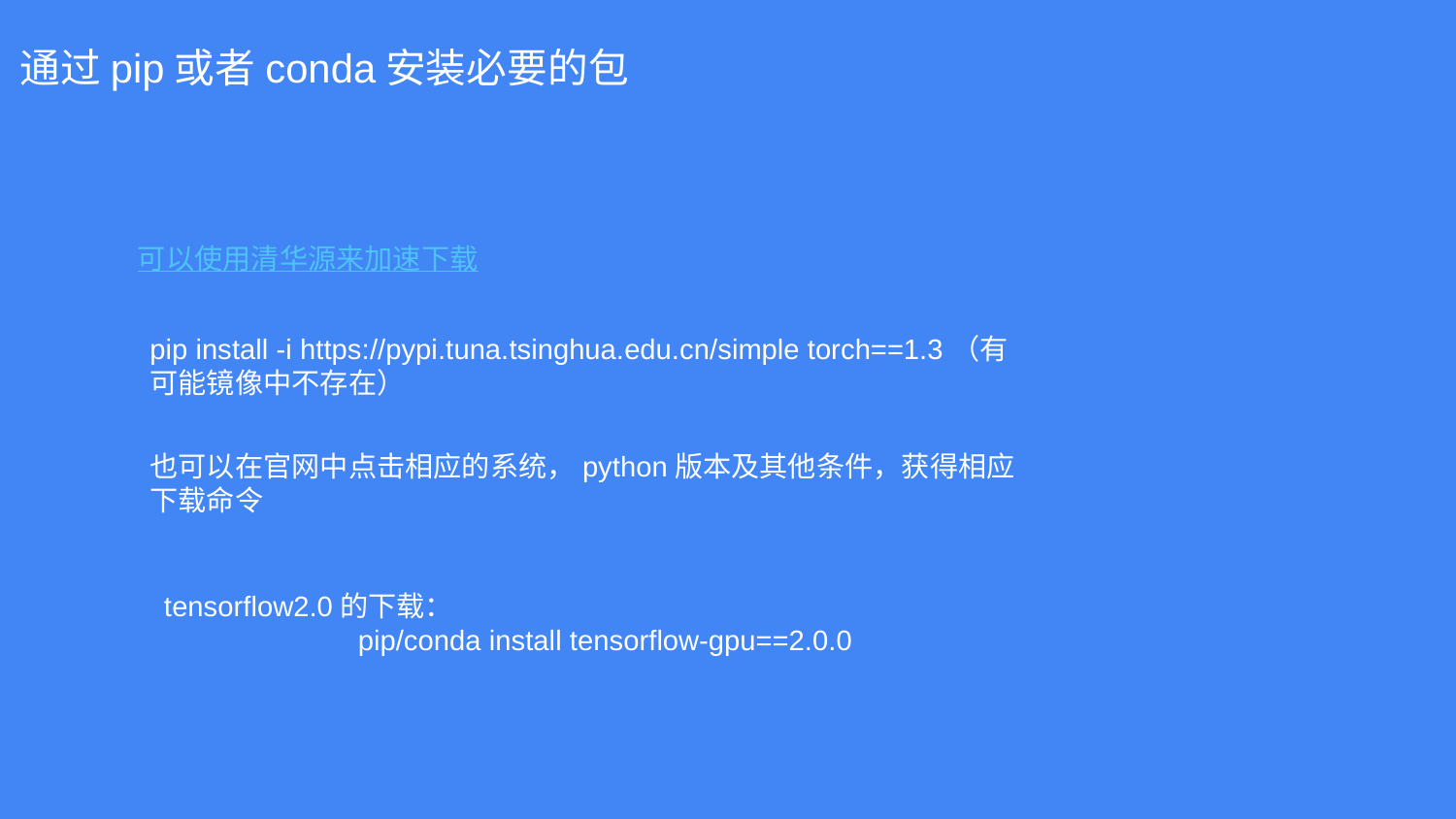

通过pip或者conda安装必要的包
可以使用清华源来加速下载
pip install -i https://pypi.tuna.tsinghua.edu.cn/simple torch==1.3（有可能镜像中不存在）
也可以在官网中点击相应的系统，python版本及其他条件，获得相应下载命令
tensorflow2.0的下载：
pip/conda install tensorflow-gpu==2.0.0